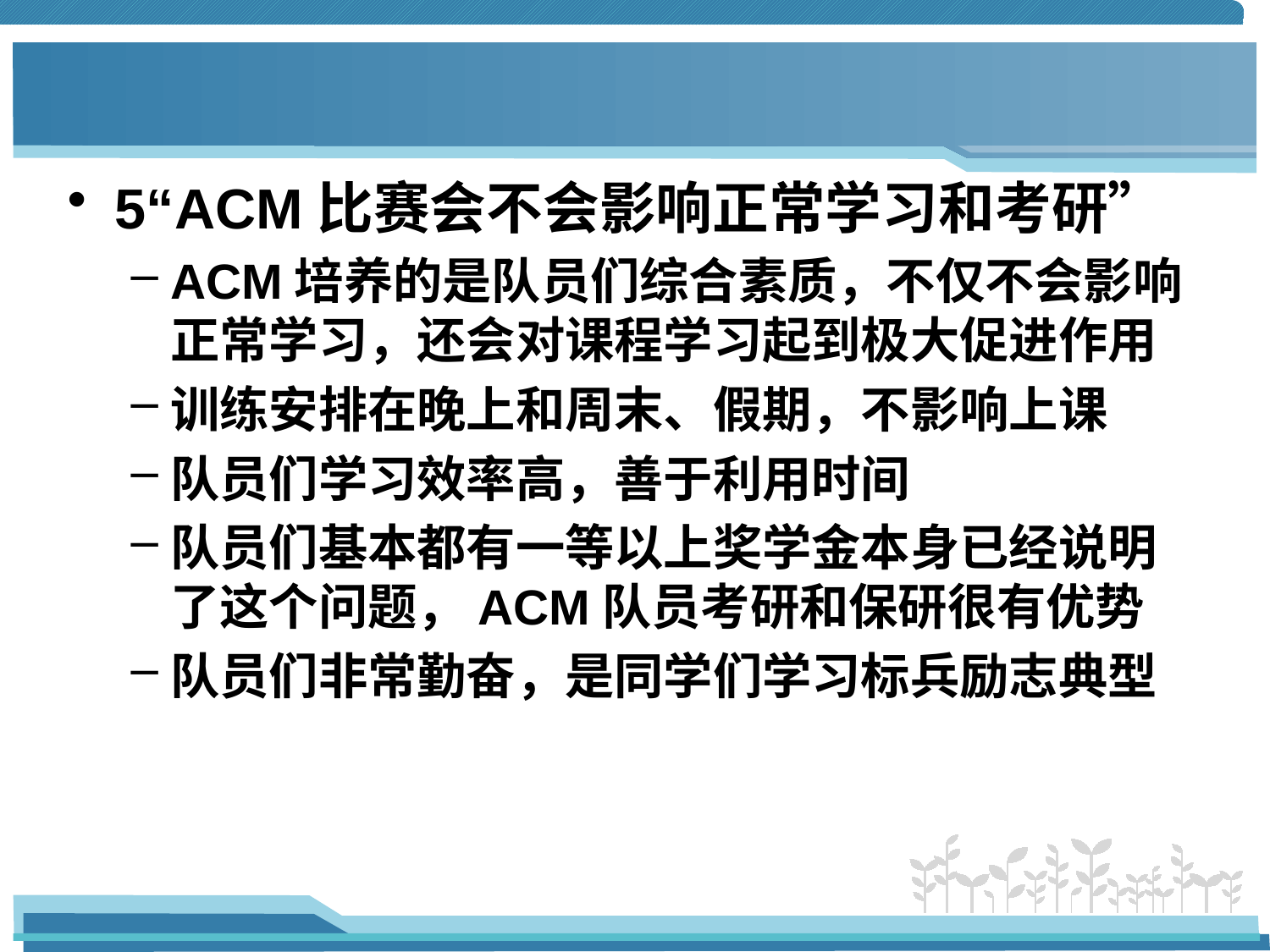

#
5“ACM比赛会不会影响正常学习和考研”
ACM培养的是队员们综合素质，不仅不会影响正常学习，还会对课程学习起到极大促进作用
训练安排在晚上和周末、假期，不影响上课
队员们学习效率高，善于利用时间
队员们基本都有一等以上奖学金本身已经说明了这个问题，ACM队员考研和保研很有优势
队员们非常勤奋，是同学们学习标兵励志典型